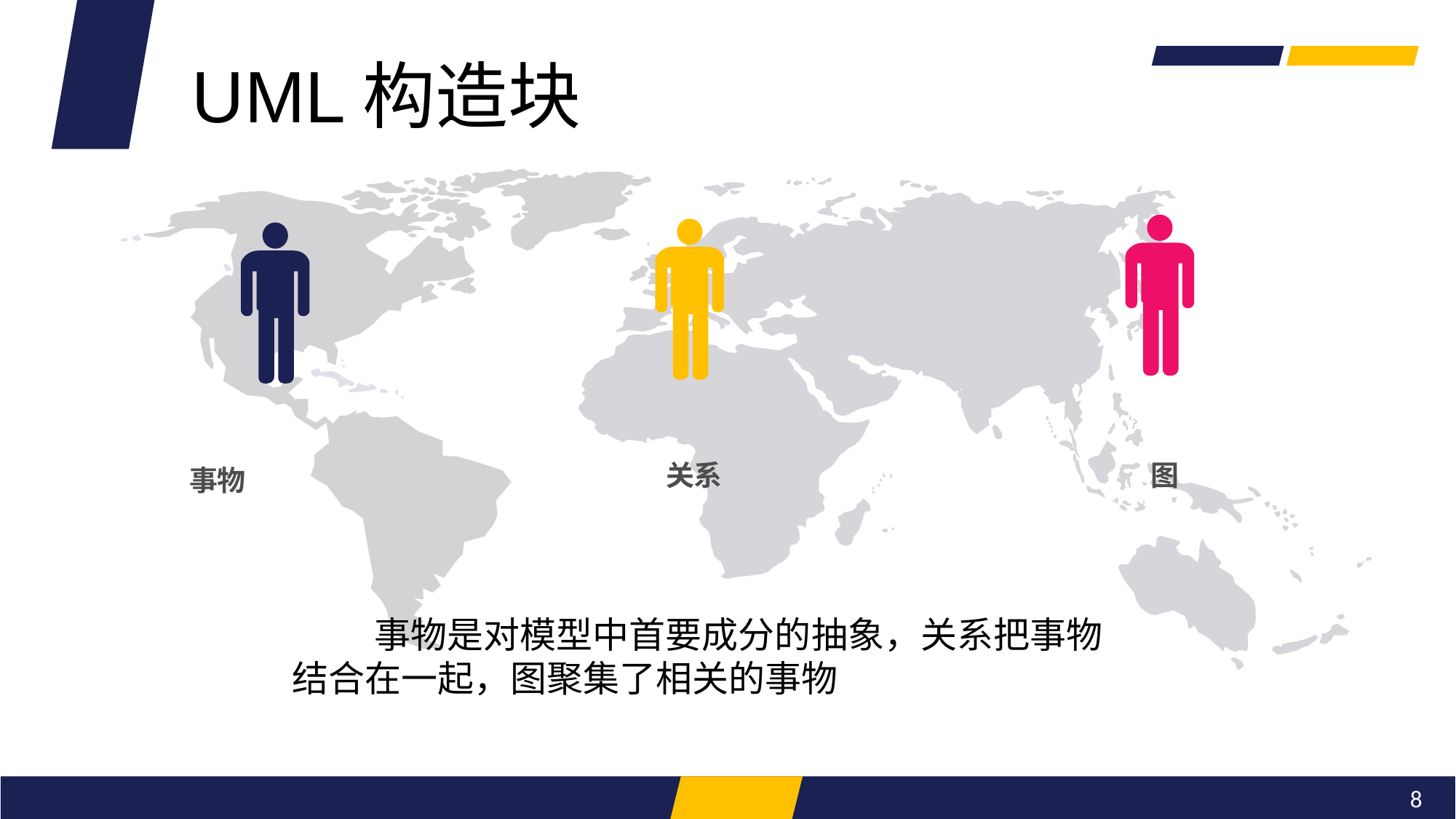

UML构造块

关系
图
    事物
         事物是对模型中首要成分的抽象，关系把事物
结合在一起，图聚集了相关的事物
8